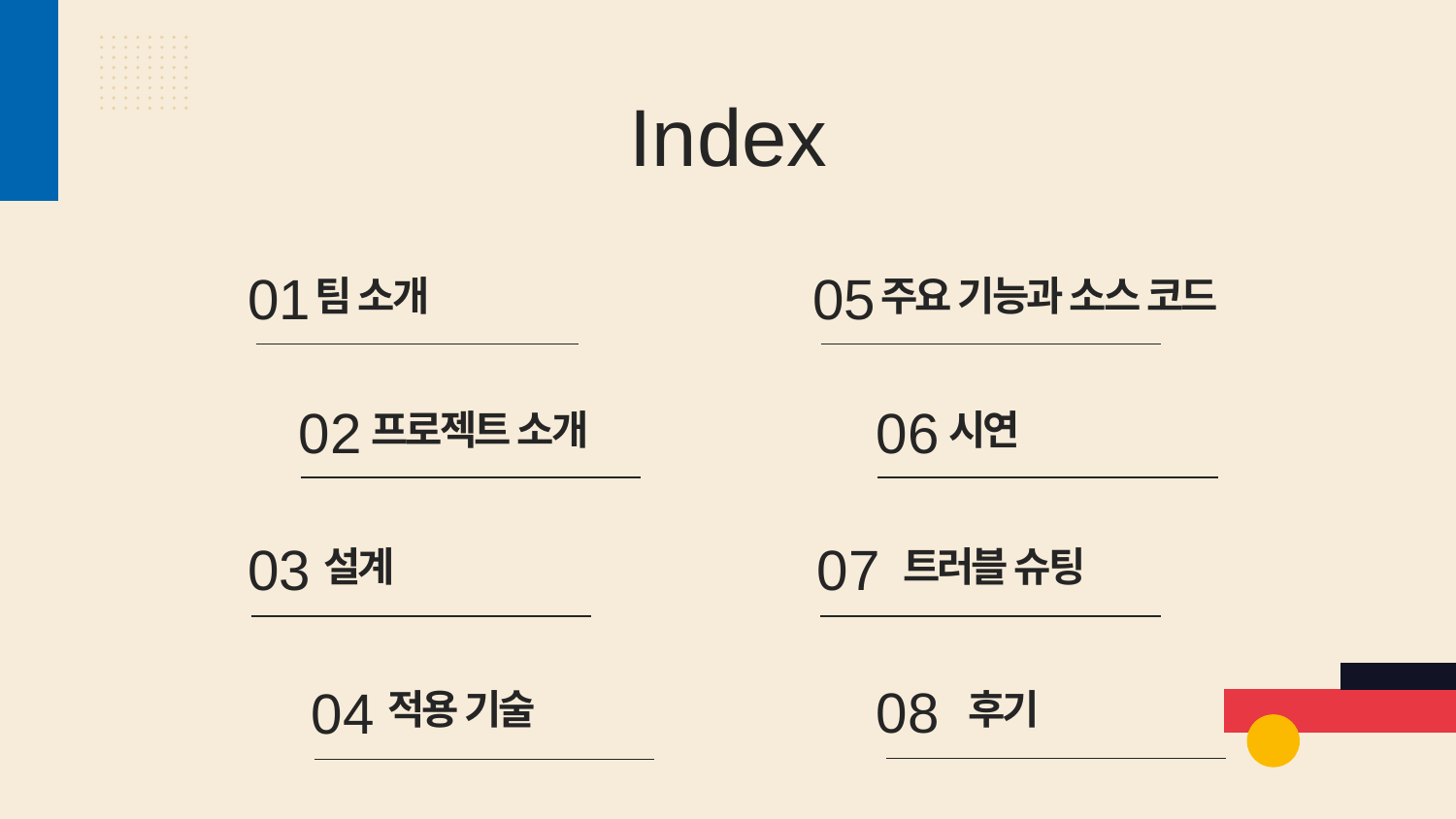

# Index
팀 소개
01
주요 기능과 소스 코드
05
프로젝트 소개
02
시연
06
설계
03
트러블 슈팅
07
후기
08
적용 기술
04